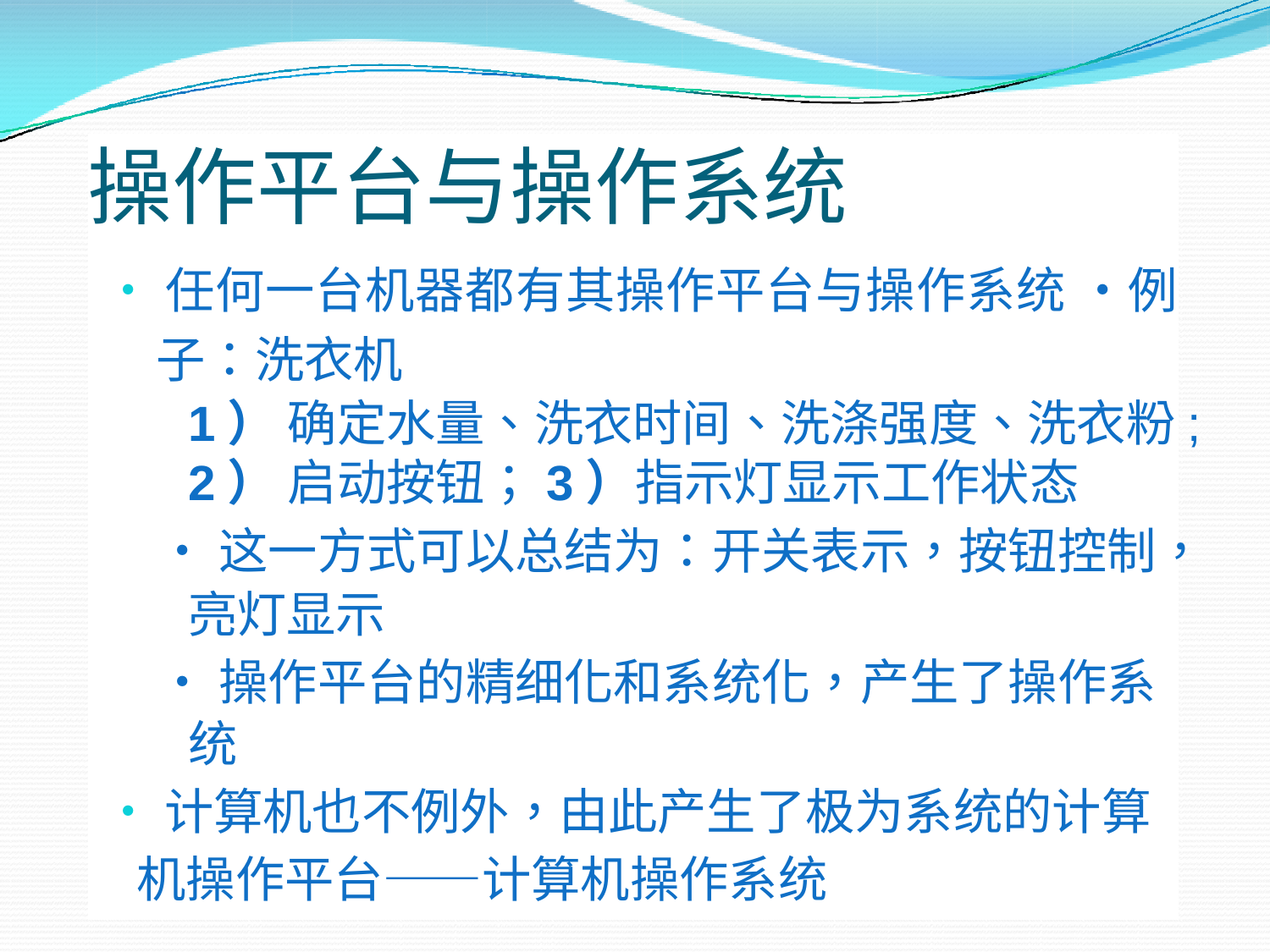

操作平台与操作系统
•任何一台机器都有其操作平台与操作系统 •例子：洗衣机
1） 确定水量、洗衣时间、洗涤强度、洗衣粉;
2） 启动按钮；3）指示灯显示工作状态
•这一方式可以总结为：开关表示，按钮控制，亮灯显示
•操作平台的精细化和系统化，产生了操作系统
•计算机也不例外，由此产生了极为系统的计算机操作平台——计算机操作系统